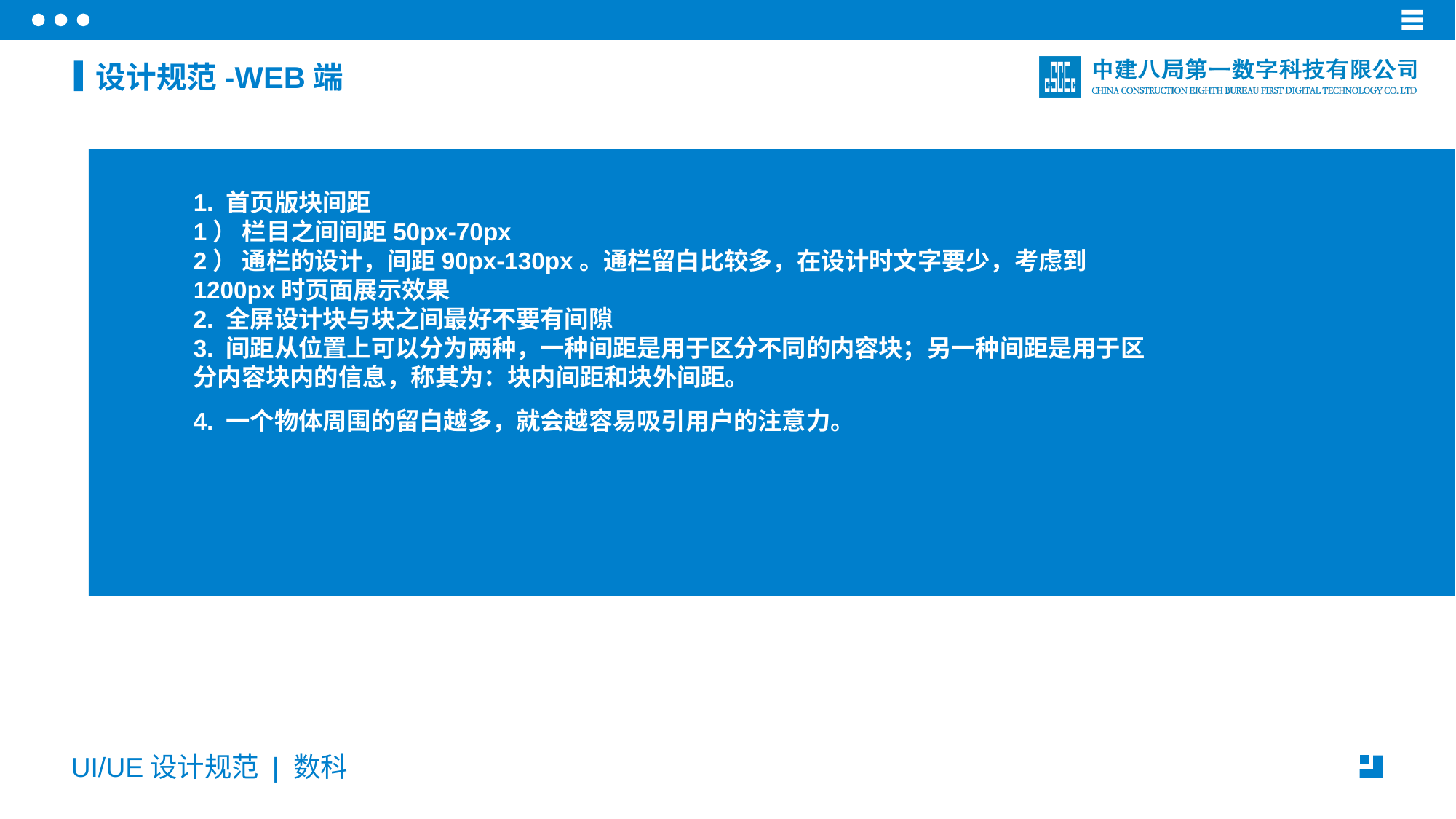

设计规范-WEB端

1. 首页版块间距1） 栏目之间间距50px-70px2） 通栏的设计，间距90px-130px。通栏留白比较多，在设计时文字要少，考虑到1200px时页面展示效果2. 全屏设计块与块之间最好不要有间隙3. 间距从位置上可以分为两种，一种间距是用于区分不同的内容块；另一种间距是用于区分内容块内的信息，称其为：块内间距和块外间距。4. 一个物体周围的留白越多，就会越容易吸引用户的注意力。